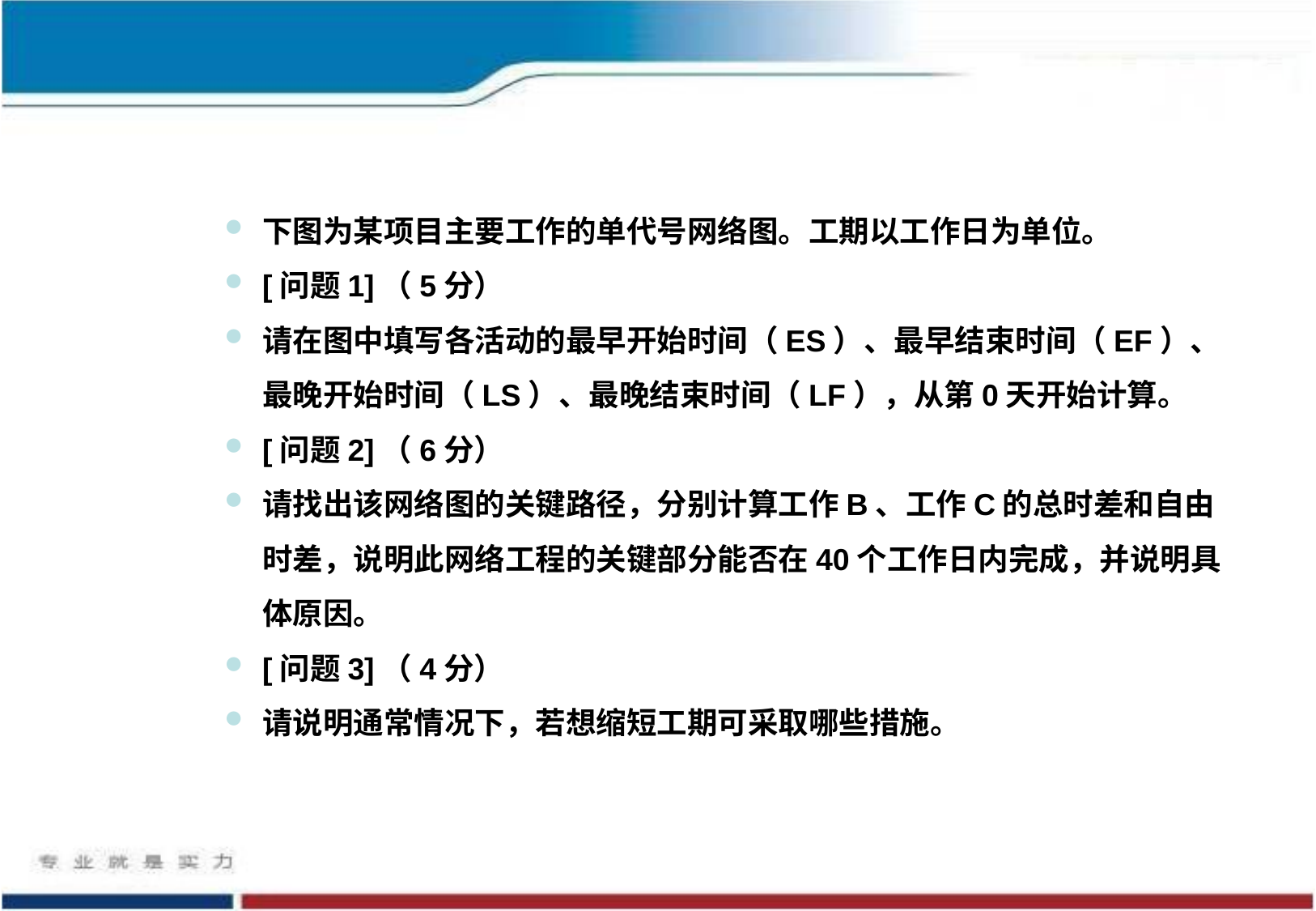

下图为某项目主要工作的单代号网络图。工期以工作日为单位。
[问题1]（5分）
请在图中填写各活动的最早开始时间（ES）、最早结束时间（EF）、最晚开始时间（LS）、最晚结束时间（LF），从第0天开始计算。
[问题2]（6分）
请找出该网络图的关键路径，分别计算工作B、工作C的总时差和自由时差，说明此网络工程的关键部分能否在40个工作日内完成，并说明具体原因。
[问题3]（4分）
请说明通常情况下，若想缩短工期可采取哪些措施。